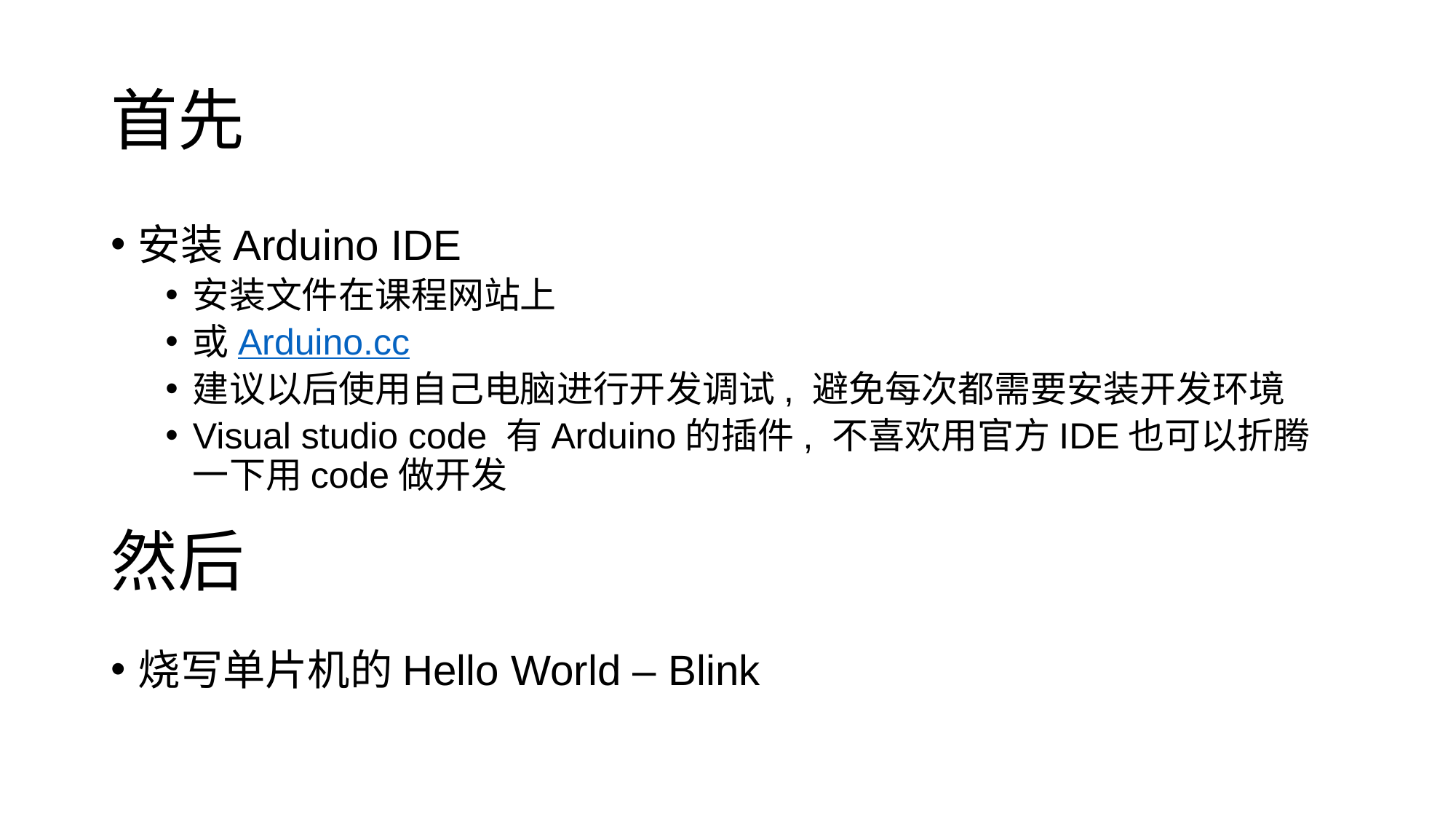

# 首先
安装Arduino IDE
安装文件在课程网站上
或Arduino.cc
建议以后使用自己电脑进行开发调试, 避免每次都需要安装开发环境
Visual studio code 有Arduino的插件, 不喜欢用官方IDE也可以折腾一下用code做开发

然后
烧写单片机的Hello World – Blink